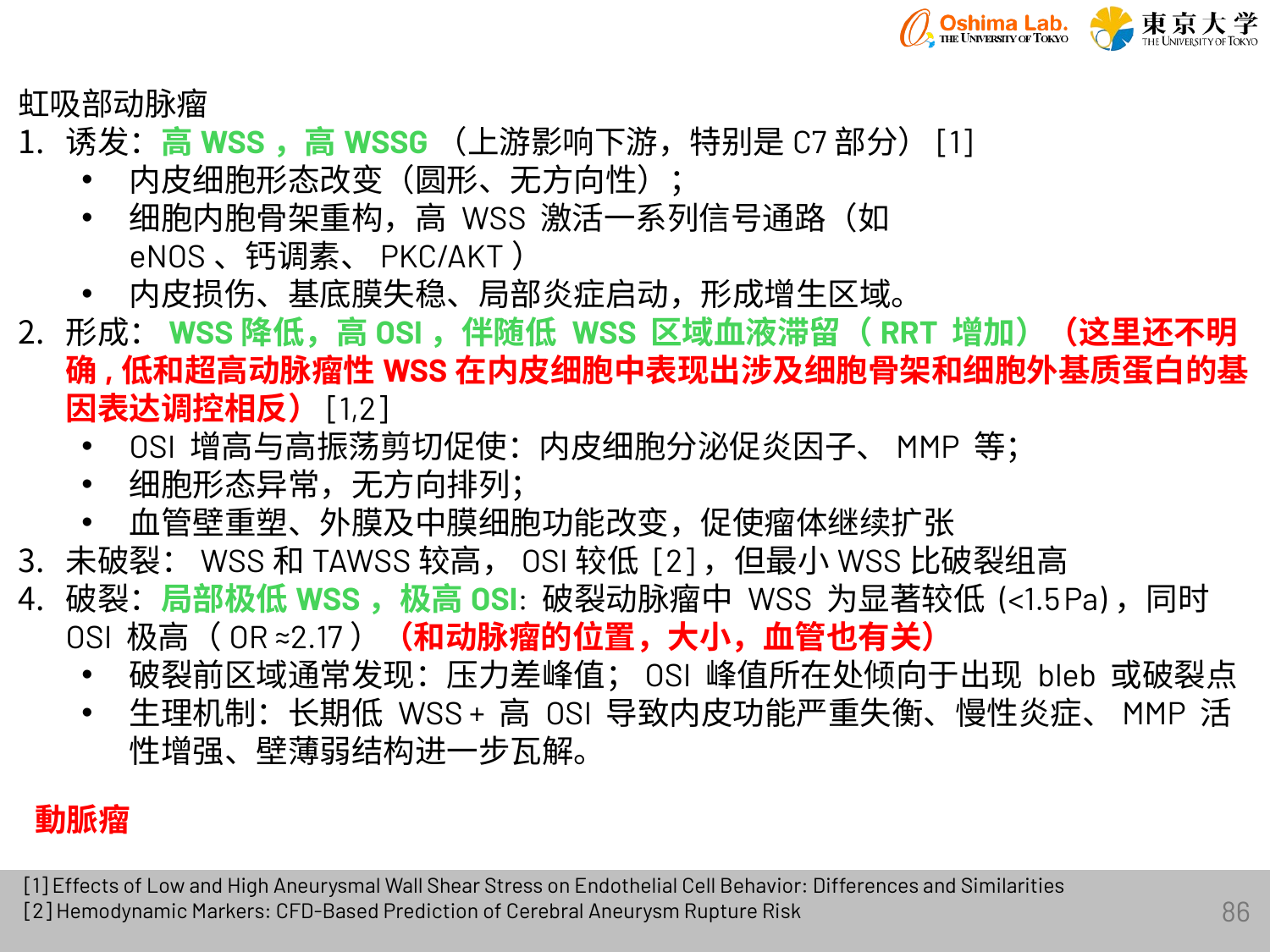

虹吸部动脉瘤
诱发：高WSS，高WSSG（上游影响下游，特别是C7部分）[1]
内皮细胞形态改变（圆形、无方向性）；
细胞内胞骨架重构，高 WSS 激活一系列信号通路（如 eNOS、钙调素、PKC/AKT）
内皮损伤、基底膜失稳、局部炎症启动，形成增生区域。
形成：WSS降低，高OSI，伴随低 WSS 区域血液滞留（RRT 增加）（这里还不明确,低和超高动脉瘤性WSS在内皮细胞中表现出涉及细胞骨架和细胞外基质蛋白的基因表达调控相反）[1,2]
OSI 增高与高振荡剪切促使：内皮细胞分泌促炎因子、MMP 等；
细胞形态异常，无方向排列；
血管壁重塑、外膜及中膜细胞功能改变，促使瘤体继续扩张
未破裂：WSS和TAWSS较高，OSI较低 [2]，但最小WSS比破裂组高
破裂：局部极低WSS，极高OSI: 破裂动脉瘤中 WSS 为显著较低 (<1.5 Pa)，同时 OSI 极高（OR ≈2.17）（和动脉瘤的位置，大小，血管也有关）
破裂前区域通常发现：压力差峰值；OSI 峰值所在处倾向于出现 bleb 或破裂点
生理机制：长期低 WSS + 高 OSI 导致内皮功能严重失衡、慢性炎症、MMP 活性增强、壁薄弱结构进一步瓦解。
動脈瘤
[1] Effects of Low and High Aneurysmal Wall Shear Stress on Endothelial Cell Behavior: Differences and Similarities
[2] Hemodynamic Markers: CFD-Based Prediction of Cerebral Aneurysm Rupture Risk

86